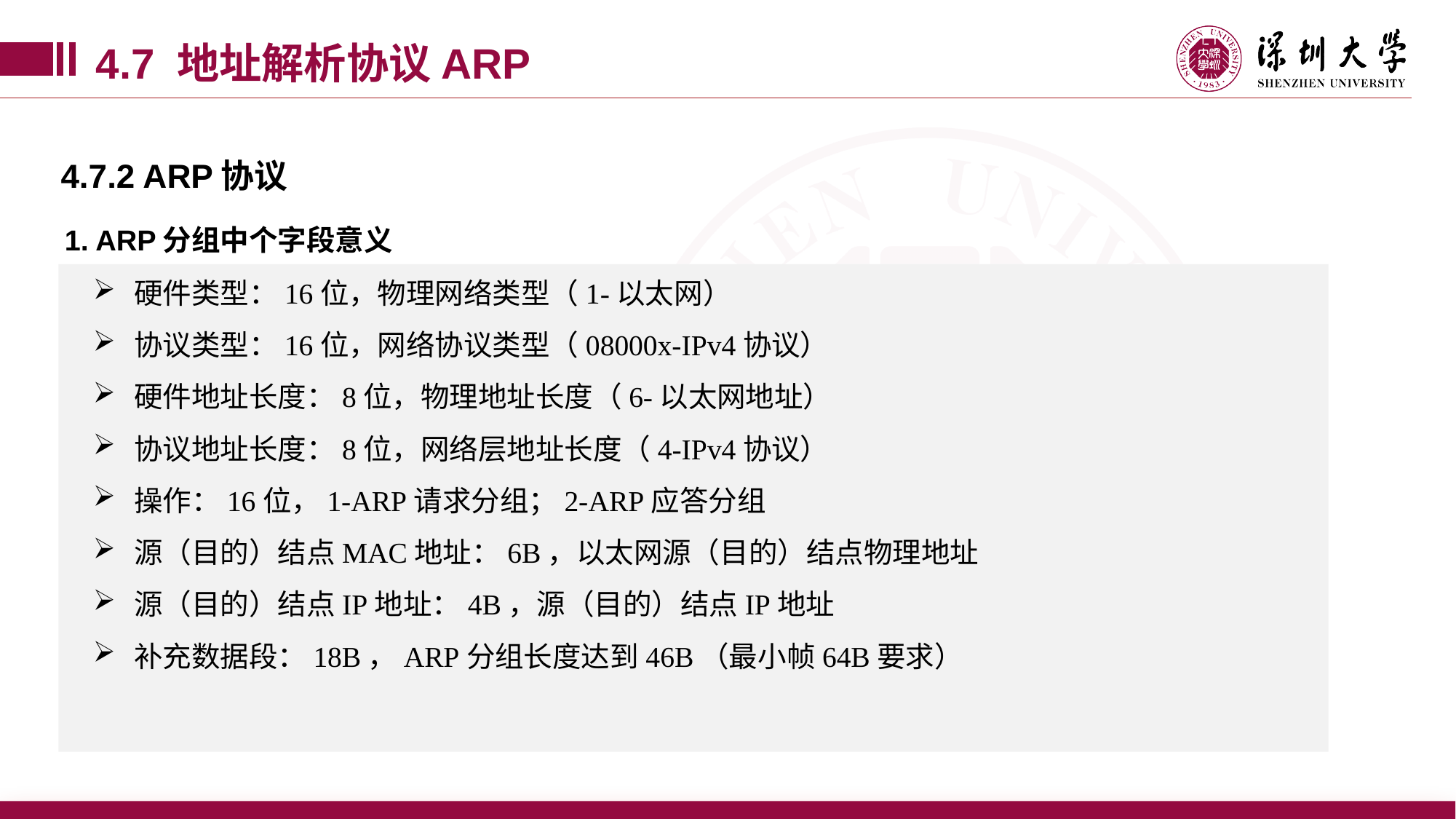

4.7 地址解析协议ARP

4.7.2 ARP协议
1. ARP分组中个字段意义
硬件类型：16位，物理网络类型（1-以太网）
协议类型：16位，网络协议类型（08000x-IPv4协议）
硬件地址长度：8位，物理地址长度（6-以太网地址）
协议地址长度：8位，网络层地址长度（4-IPv4协议）
操作：16位，1-ARP请求分组；2-ARP应答分组
源（目的）结点MAC地址：6B，以太网源（目的）结点物理地址
源（目的）结点IP地址：4B，源（目的）结点IP地址
补充数据段：18B，ARP分组长度达到46B（最小帧64B要求）